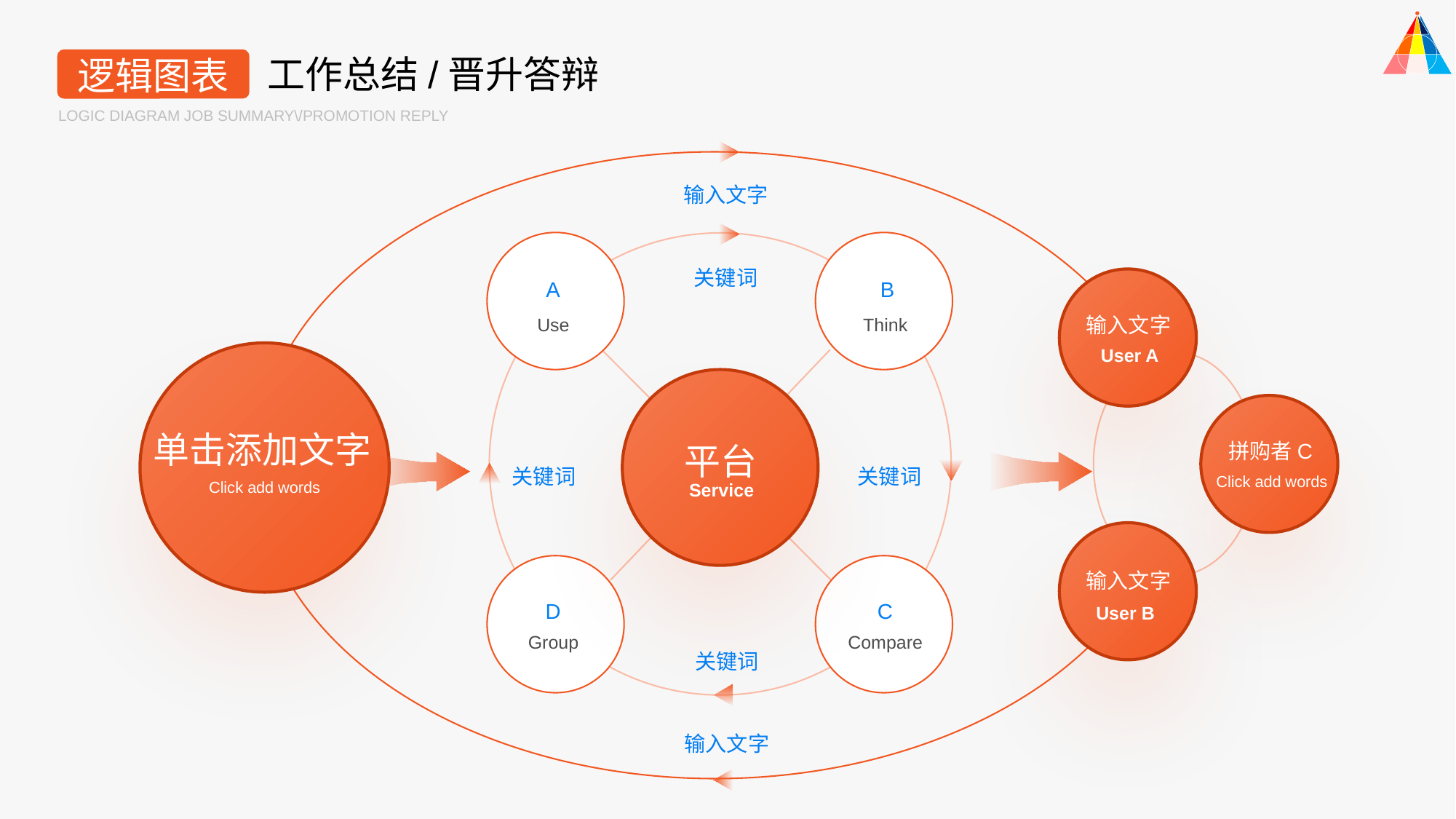

工作总结/晋升答辩

逻辑图表
LOGIC DIAGRAM JOB SUMMARY\/PROMOTION REPLY

输入文字

关键词
A
B

输入文字
Use
Think
User A

单击添加文字
平台
拼购者C
关键词
关键词

Click add words

Click add words
Service

输入文字

D
C
User B
Group
Compare
关键词

输入文字